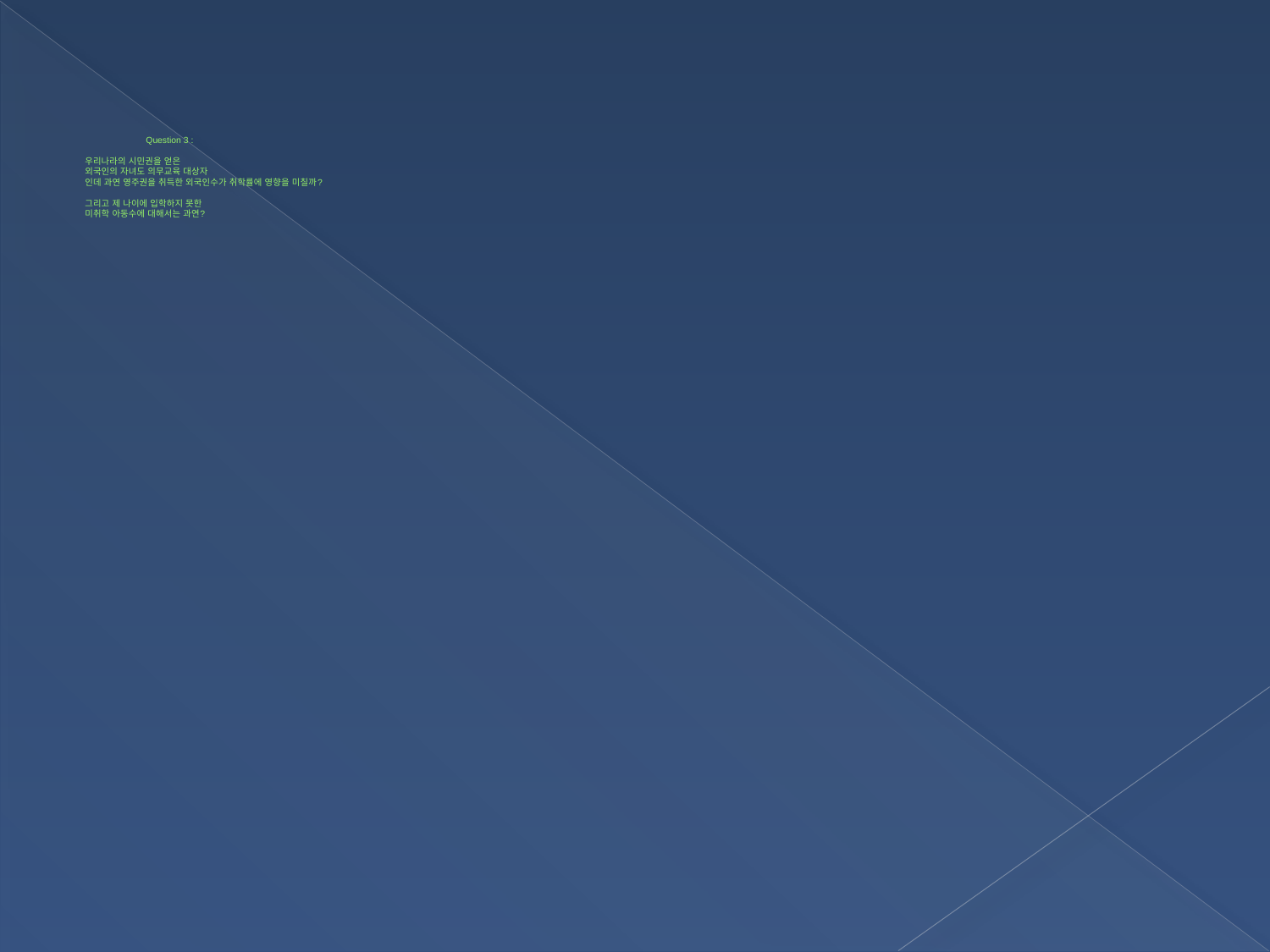

# Question 3 : 우리나라의 시민권을 얻은 외국인의 자녀도 의무교육 대상자 인데 과연 영주권을 취득한 외국인수가 취학률에 영향을 미칠까? 그리고 제 나이에 입학하지 못한 미취학 아동수에 대해서는 과연?